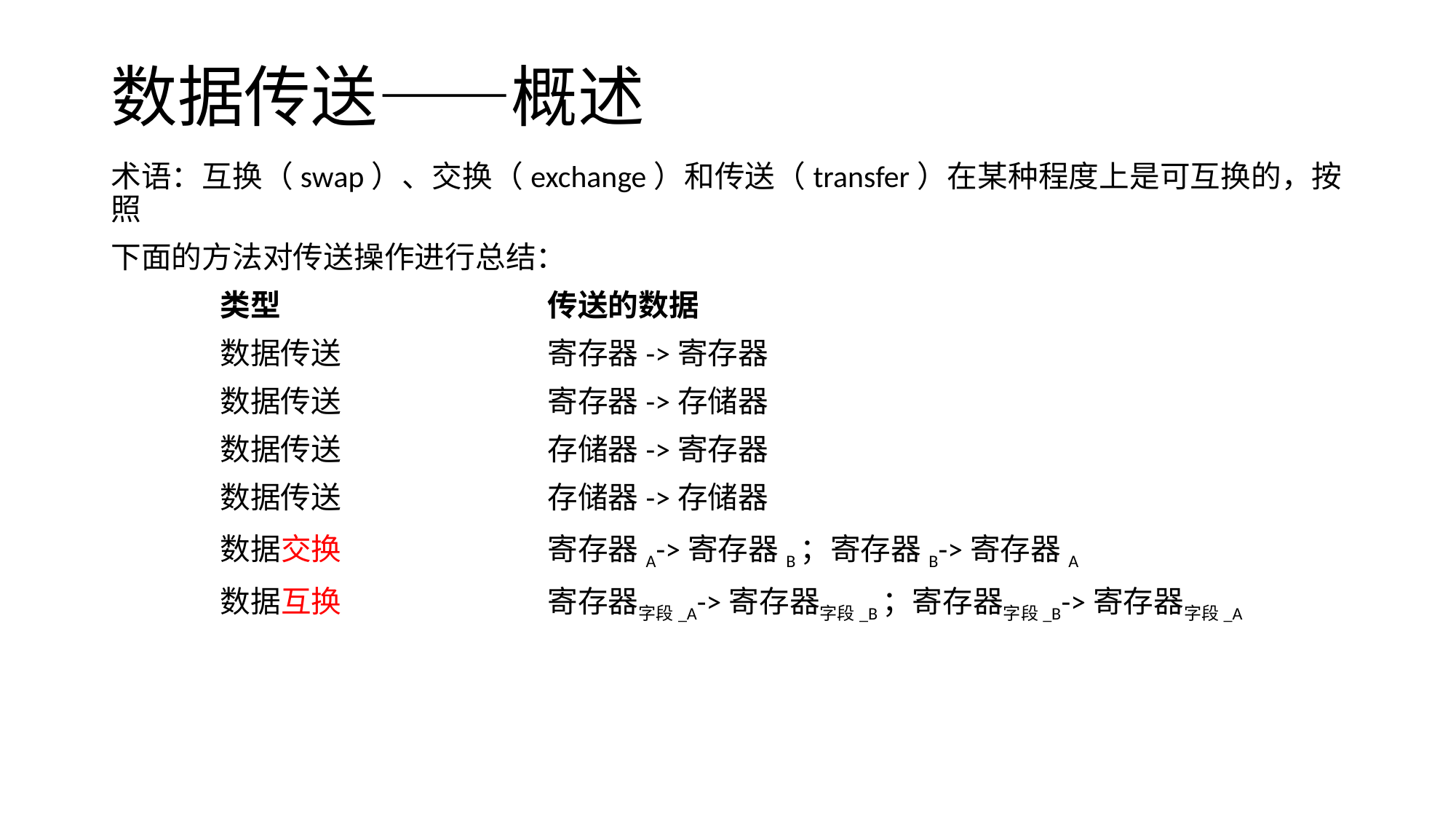

# 数据传送——概述
术语：互换（swap）、交换（exchange）和传送（transfer）在某种程度上是可互换的，按照
下面的方法对传送操作进行总结：
	类型			传送的数据
	数据传送		寄存器->寄存器
	数据传送		寄存器->存储器
	数据传送		存储器->寄存器
	数据传送		存储器->存储器
	数据交换		寄存器A->寄存器B；寄存器B->寄存器A
	数据互换		寄存器字段_A->寄存器字段_B；寄存器字段_B->寄存器字段_A